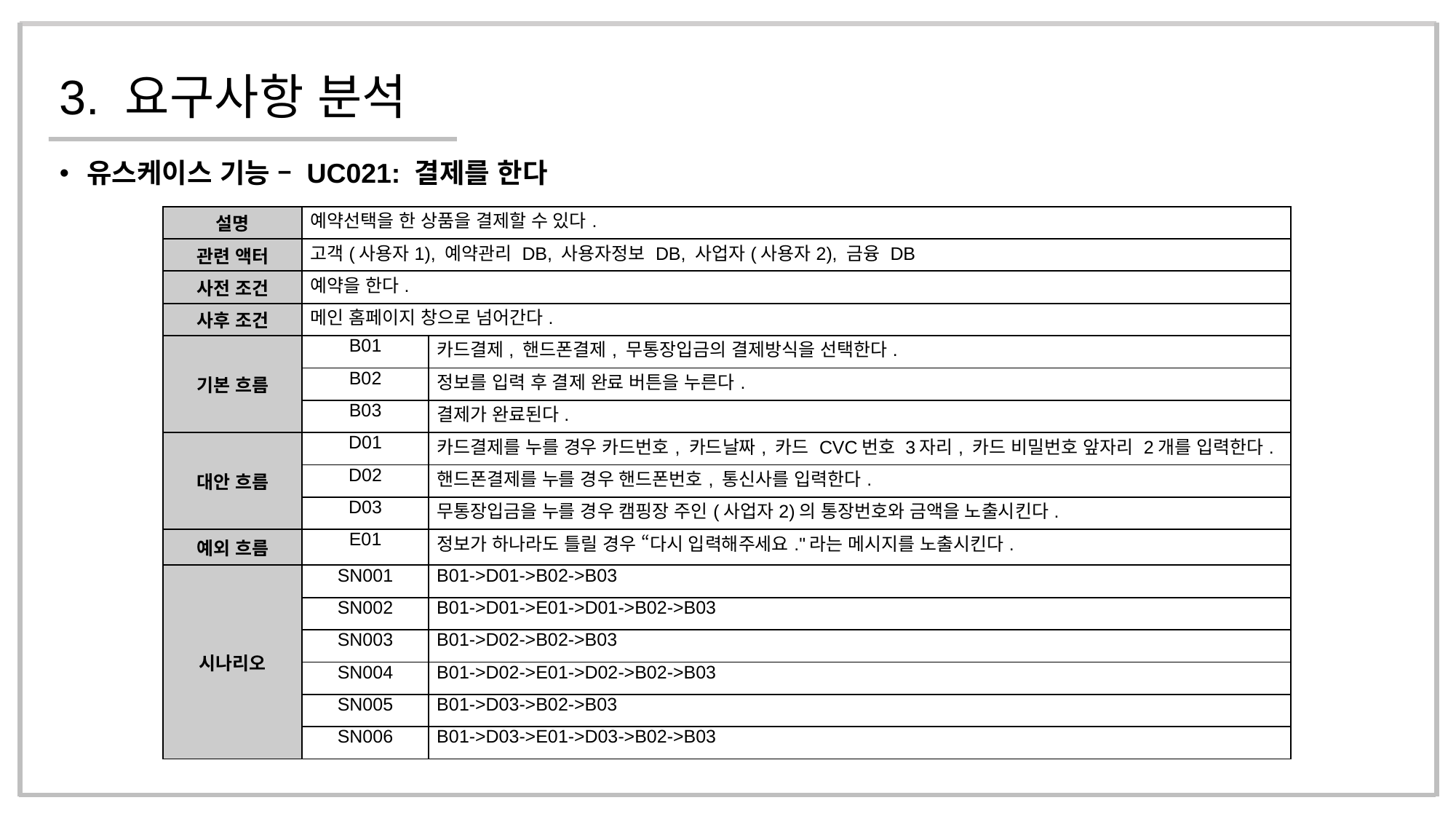

# 3. 요구사항 분석

유스케이스 기능 – UC021: 결제를 한다
| 설명 | 예약선택을 한 상품을 결제할 수 있다. |  |
| --- | --- | --- |
| 관련 액터 | 고객(사용자1), 예약관리 DB, 사용자정보 DB, 사업자(사용자2), 금융 DB |  |
| 사전 조건 | 예약을 한다. |  |
| 사후 조건 | 메인 홈페이지 창으로 넘어간다. |  |
| 기본 흐름 | B01 | 카드결제, 핸드폰결제, 무통장입금의 결제방식을 선택한다. |
|  | B02 | 정보를 입력 후 결제 완료 버튼을 누른다. |
|  | B03 | 결제가 완료된다. |
| 대안 흐름 | D01 | 카드결제를 누를 경우 카드번호, 카드날짜, 카드 CVC번호 3자리, 카드 비밀번호 앞자리 2개를 입력한다. |
|  | D02 | 핸드폰결제를 누를 경우 핸드폰번호, 통신사를 입력한다. |
|  | D03 | 무통장입금을 누를 경우 캠핑장 주인(사업자2)의 통장번호와 금액을 노출시킨다. |
| 예외 흐름 | E01 | 정보가 하나라도 틀릴 경우 “다시 입력해주세요."라는 메시지를 노출시킨다. |
| 시나리오 | SN001 | B01->D01->B02->B03 |
|  | SN002 | B01->D01->E01->D01->B02->B03 |
|  | SN003 | B01->D02->B02->B03 |
|  | SN004 | B01->D02->E01->D02->B02->B03 |
|  | SN005 | B01->D03->B02->B03 |
|  | SN006 | B01->D03->E01->D03->B02->B03 |